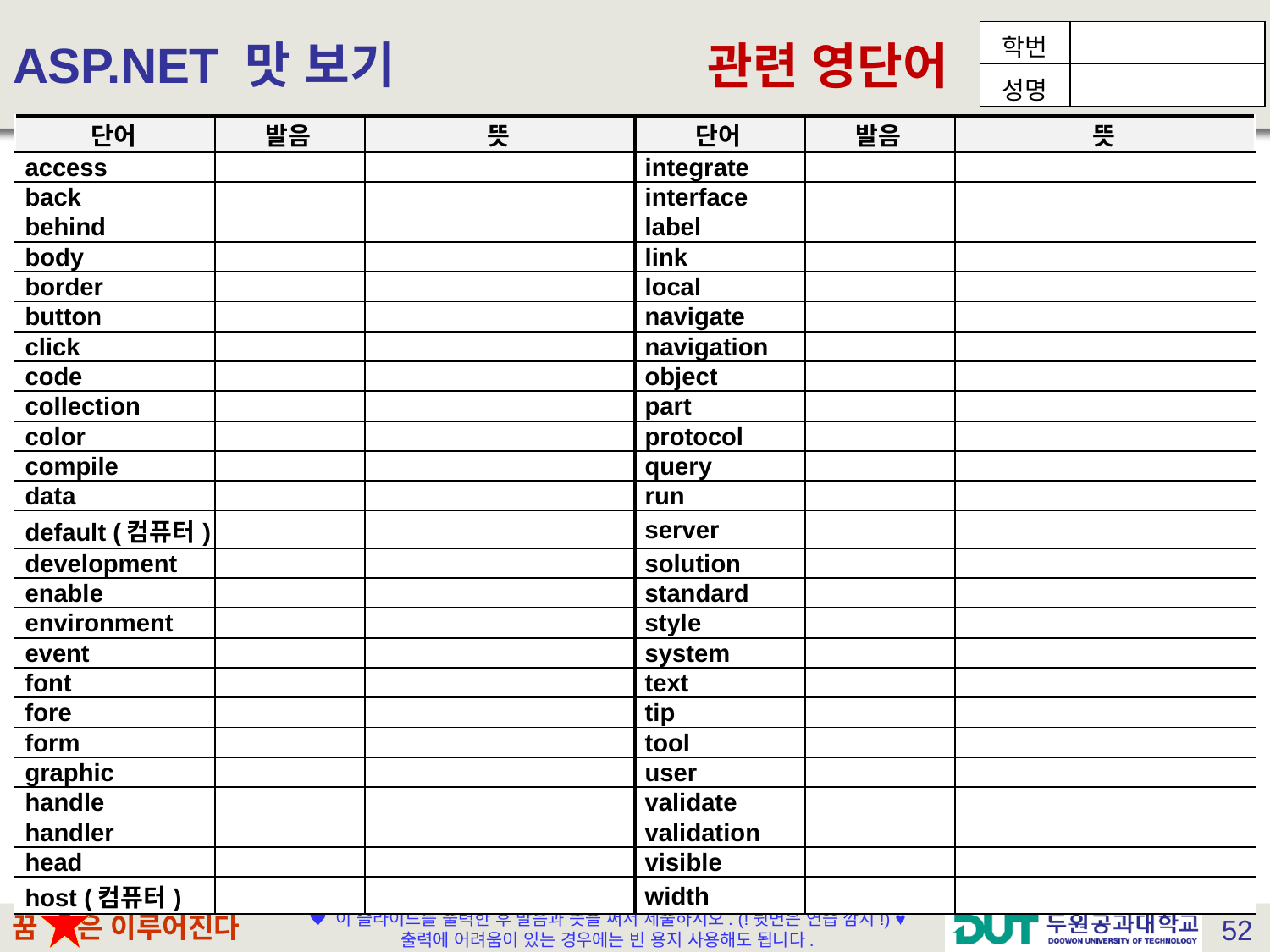

# ASP.NET 맛 보기
| 단어 | 발음 | 뜻 | 단어 | 발음 | 뜻 |
| --- | --- | --- | --- | --- | --- |
| access |  |  | integrate |  |  |
| back |  |  | interface |  |  |
| behind |  |  | label |  |  |
| body |  |  | link |  |  |
| border |  |  | local |  |  |
| button |  |  | navigate |  |  |
| click |  |  | navigation |  |  |
| code |  |  | object |  |  |
| collection |  |  | part |  |  |
| color |  |  | protocol |  |  |
| compile |  |  | query |  |  |
| data |  |  | run |  |  |
| default (컴퓨터) |  |  | server |  |  |
| development |  |  | solution |  |  |
| enable |  |  | standard |  |  |
| environment |  |  | style |  |  |
| event |  |  | system |  |  |
| font |  |  | text |  |  |
| fore |  |  | tip |  |  |
| form |  |  | tool |  |  |
| graphic |  |  | user |  |  |
| handle |  |  | validate |  |  |
| handler |  |  | validation |  |  |
| head |  |  | visible |  |  |
| host (컴퓨터) |  |  | width |  |  |